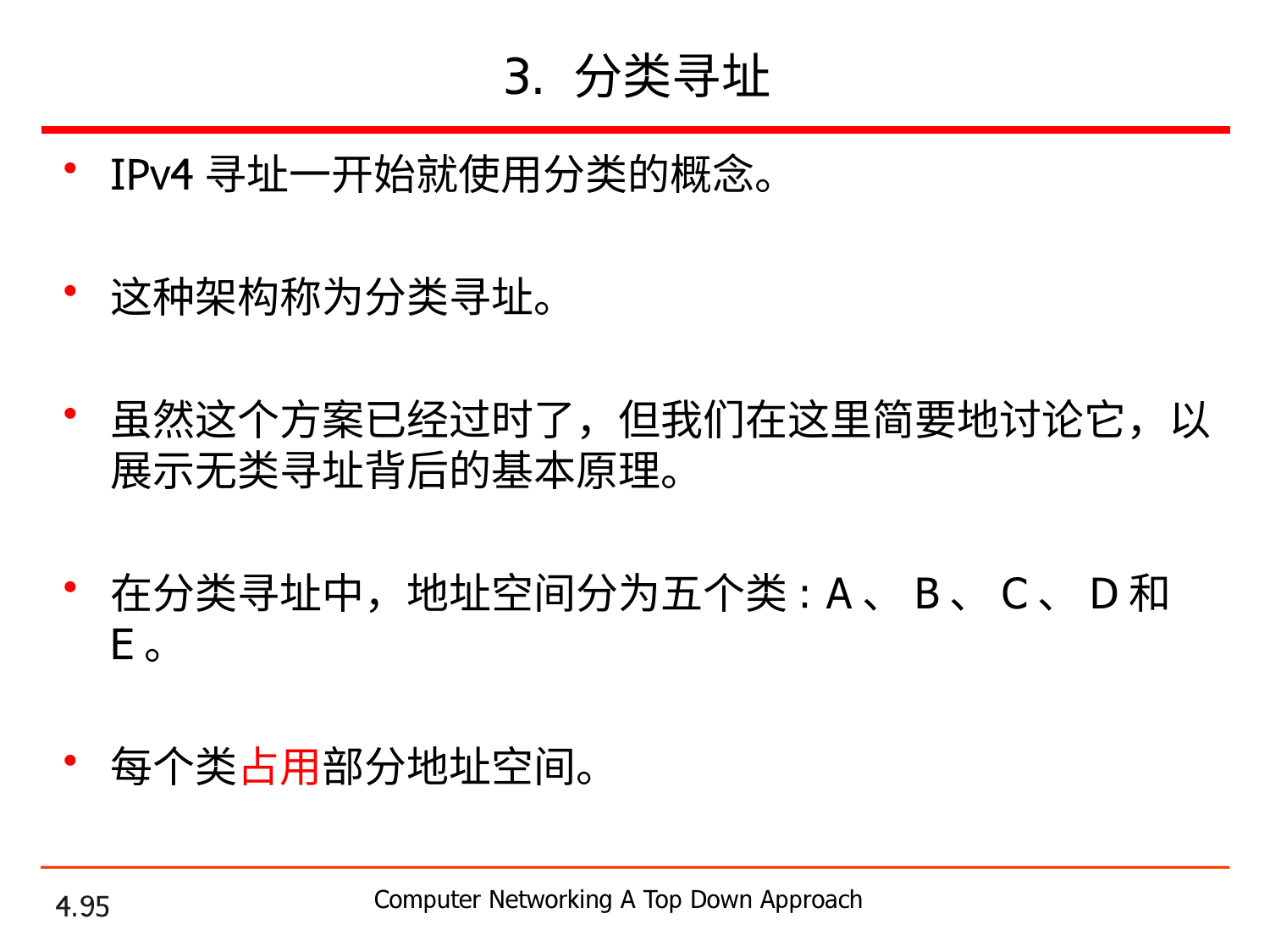

# 3. 分类寻址
IPv4寻址一开始就使用分类的概念。

这种架构称为分类寻址。

虽然这个方案已经过时了，但我们在这里简要地讨论它，以展示无类寻址背后的基本原理。

在分类寻址中，地址空间分为五个类: A、B、C、D和E。

每个类占用部分地址空间。